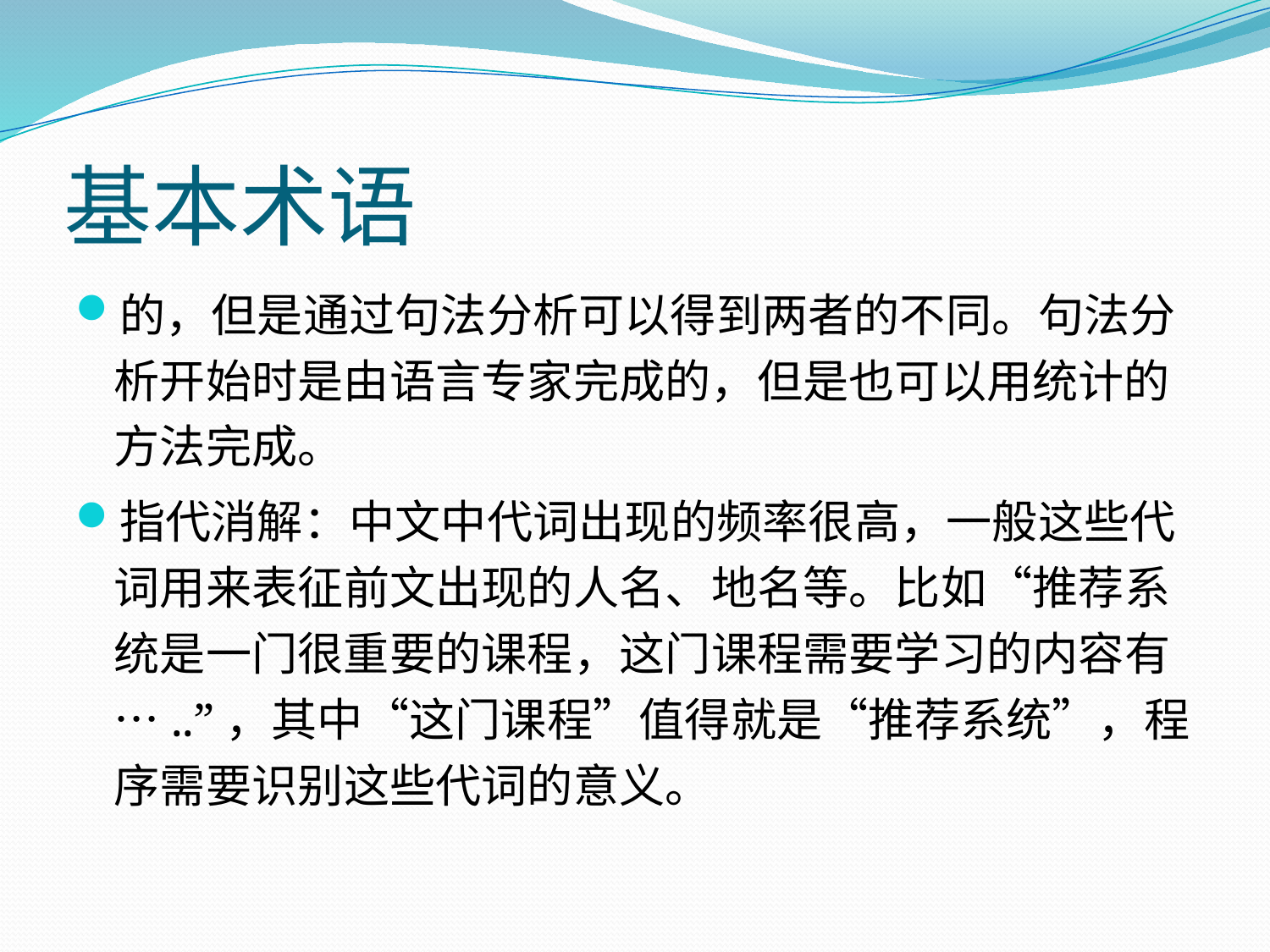

# 基本术语
的，但是通过句法分析可以得到两者的不同。句法分析开始时是由语言专家完成的，但是也可以用统计的方法完成。
指代消解：中文中代词出现的频率很高，一般这些代词用来表征前文出现的人名、地名等。比如“推荐系统是一门很重要的课程，这门课程需要学习的内容有…..”，其中“这门课程”值得就是“推荐系统”，程序需要识别这些代词的意义。